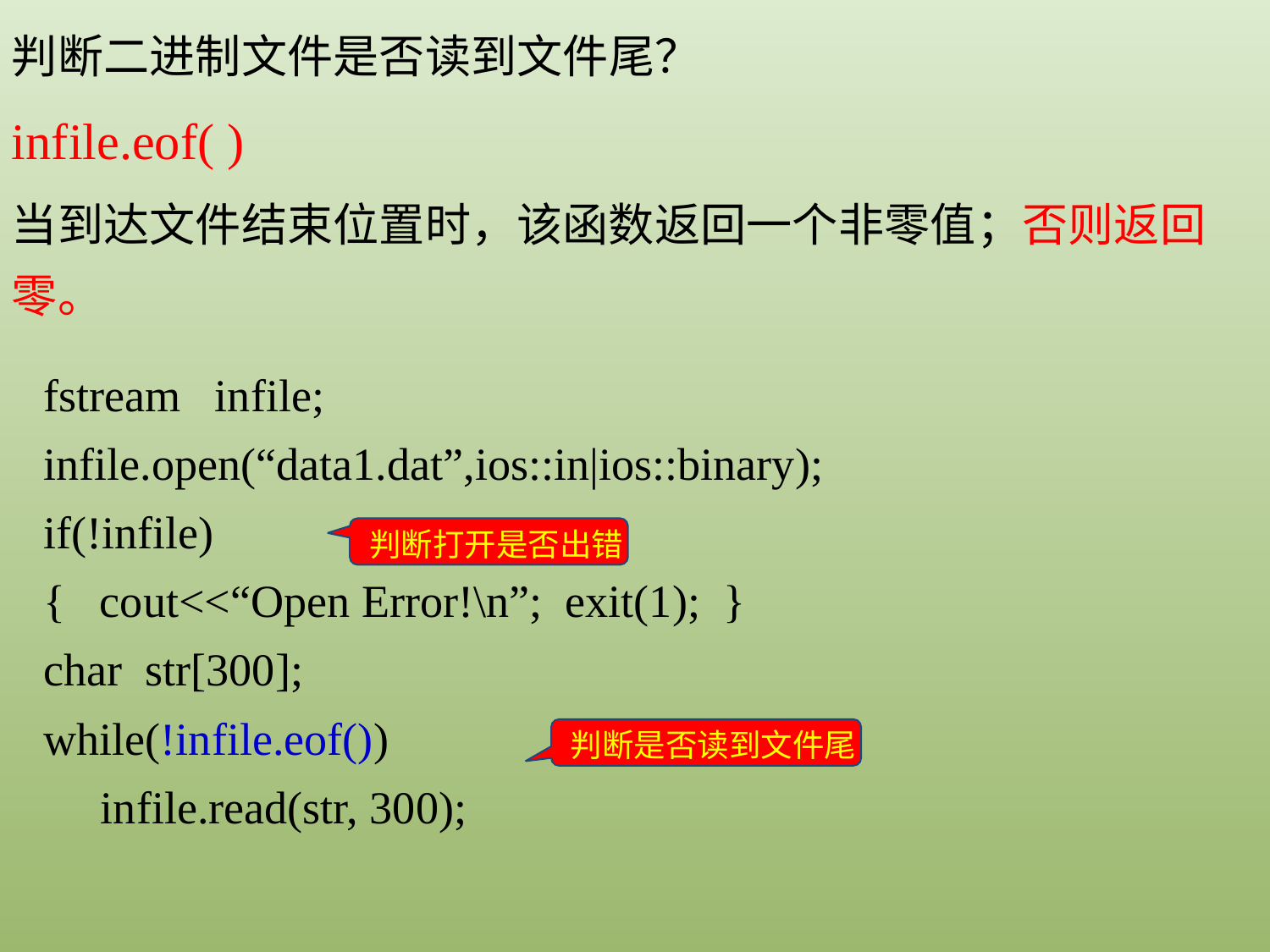

判断二进制文件是否读到文件尾？
infile.eof( )
当到达文件结束位置时，该函数返回一个非零值；否则返回零。
fstream   infile;
infile.open(“data1.dat”,ios::in|ios::binary);
if(!infile)
{   cout<<“Open Error!\n”;  exit(1);  }
char  str[300];
while(!infile.eof())
     infile.read(str, 300);
 判断打开是否出错
 判断是否读到文件尾
918